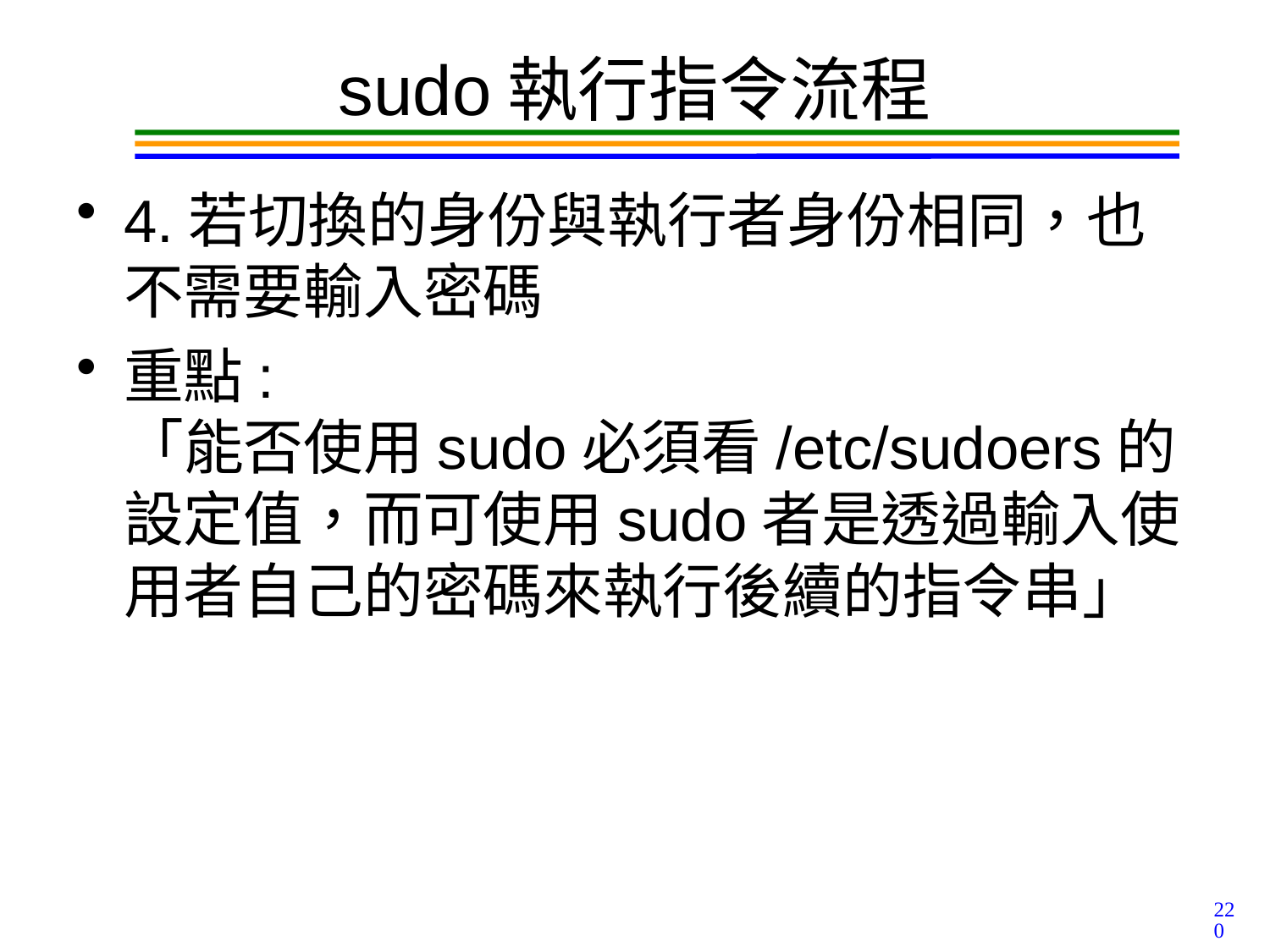

# sudo執行指令流程
4.若切換的身份與執行者身份相同，也不需要輸入密碼
重點: 「能否使用sudo必須看/etc/sudoers的設定值，而可使用sudo者是透過輸入使用者自己的密碼來執行後續的指令串」
220